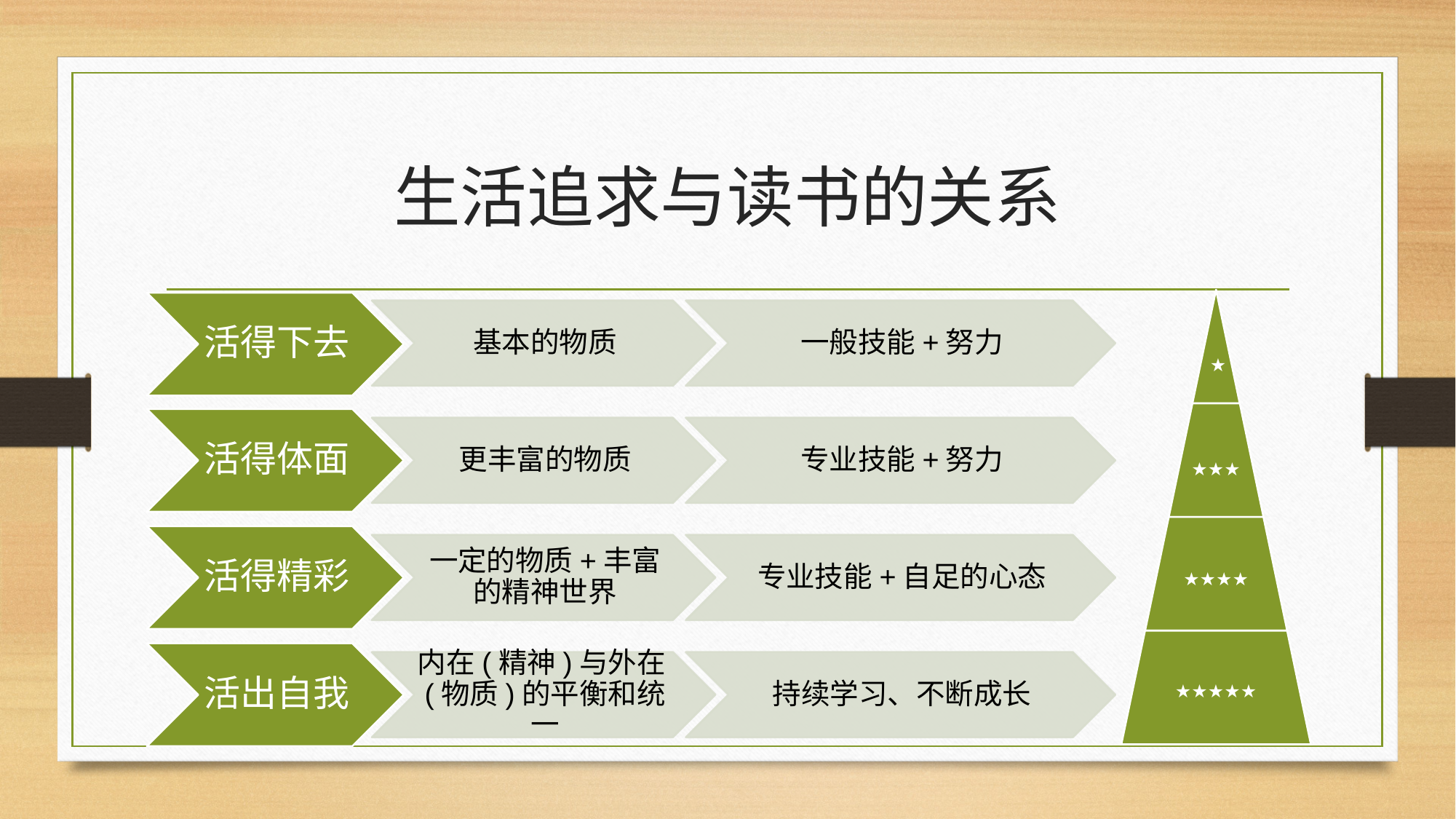

# 生活追求与读书的关系
★
★★★
★★★★
★★★★★
活得下去
基本的物质
一般技能+努力
活得体面
更丰富的物质
专业技能+努力
活得精彩
一定的物质+丰富的精神世界
专业技能+自足的心态
活出自我
内在(精神)与外在(物质)的平衡和统一
持续学习、不断成长